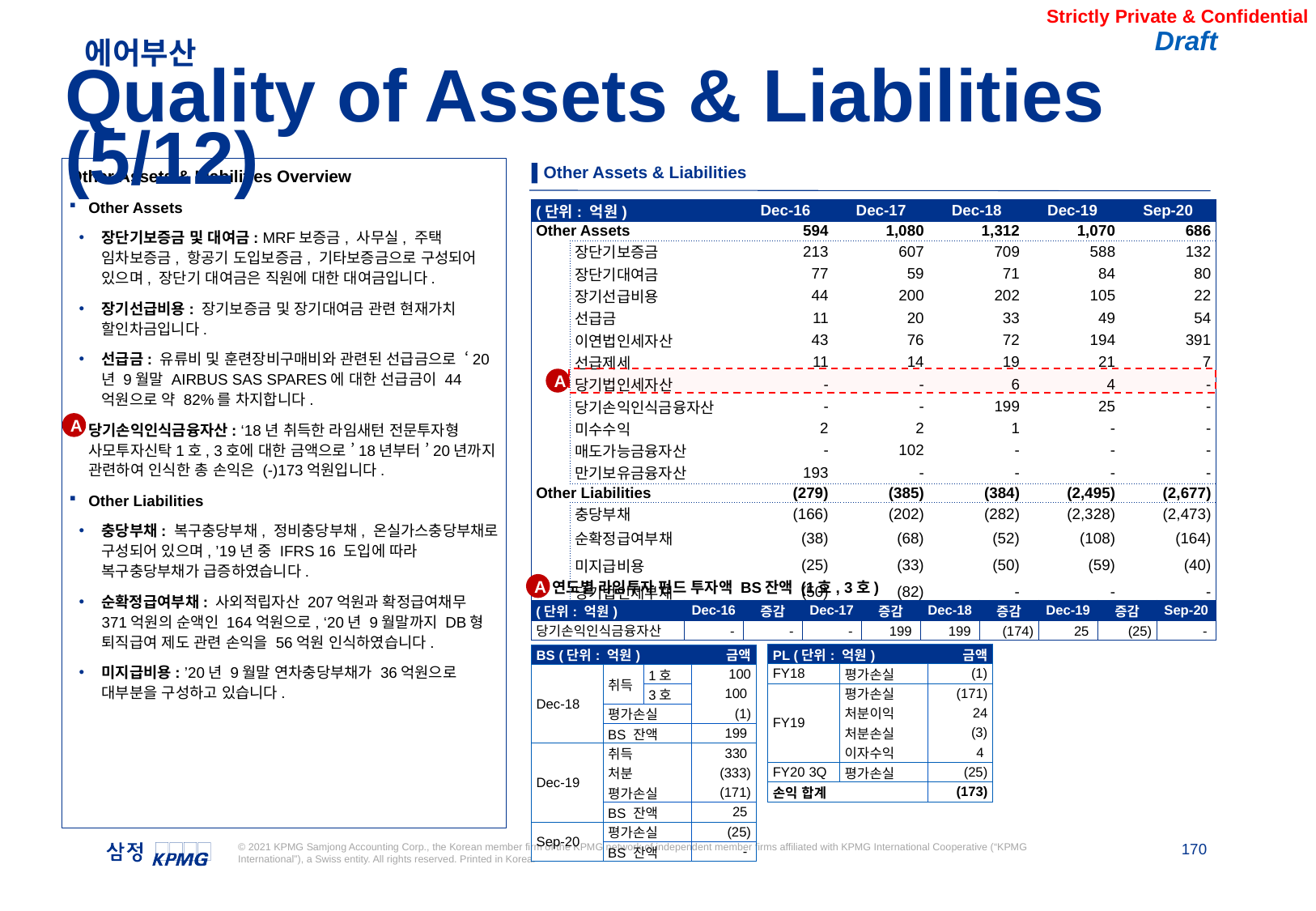

에어부산
Quality of Assets & Liabilities (5/12)
▌Other Assets & Liabilities

Other Assets & Liabilities Overview
Other Assets
장단기보증금 및 대여금: MRF보증금, 사무실, 주택 임차보증금, 항공기 도입보증금, 기타보증금으로 구성되어 있으며, 장단기 대여금은 직원에 대한 대여금입니다.
장기선급비용: 장기보증금 및 장기대여금 관련 현재가치 할인차금입니다.
선급금: 유류비 및 훈련장비구매비와 관련된 선급금으로  ‘20년 9월말 AIRBUS SAS SPARES에 대한 선급금이 44억원으로 약 82%를 차지합니다.
당기손익인식금융자산: ‘18년 취득한 라임새턴 전문투자형 사모투자신탁1호, 3호에 대한 금액으로 ’18년부터 ’20년까지 관련하여 인식한 총 손익은 (-)173억원입니다.
Other Liabilities
충당부채: 복구충당부채, 정비충당부채, 온실가스충당부채로 구성되어 있으며, ’19년 중 IFRS 16 도입에 따라 복구충당부채가 급증하였습니다.
순확정급여부채: 사외적립자산 207억원과 확정급여채무 371억원의 순액인 164억원으로, ‘20년 9월말까지 DB형 퇴직급여 제도 관련 손익을 56억원 인식하였습니다.
미지급비용: ’20년 9월말 연차충당부채가 36억원으로 대부분을 구성하고 있습니다.
| (단위: 억원) |  | Dec-16 | Dec-17 | Dec-18 | Dec-19 | Sep-20 |
| --- | --- | --- | --- | --- | --- | --- |
| Other Assets |  | 594 | 1,080 | 1,312 | 1,070 | 686 |
|  | 장단기보증금 | 213 | 607 | 709 | 588 | 132 |
|  | 장단기대여금 | 77 | 59 | 71 | 84 | 80 |
|  | 장기선급비용 | 44 | 200 | 202 | 105 | 22 |
|  | 선급금 | 11 | 20 | 33 | 49 | 54 |
|  | 이연법인세자산 | 43 | 76 | 72 | 194 | 391 |
|  | 선급제세 | 11 | 14 | 19 | 21 | 7 |
|  | 당기법인세자산 | - | - | 6 | 4 | - |
|  | 당기손익인식금융자산 | - | - | 199 | 25 | - |
|  | 미수수익 | 2 | 2 | 1 | - | - |
|  | 매도가능금융자산 | - | 102 | - | - | - |
|  | 만기보유금융자산 | 193 | - | - | - | - |
| Other Liabilities |  | (279) | (385) | (384) | (2,495) | (2,677) |
|  | 충당부채 | (166) | (202) | (282) | (2,328) | (2,473) |
|  | 순확정급여부채 | (38) | (68) | (52) | (108) | (164) |
|  | 미지급비용 | (25) | (33) | (50) | (59) | (40) |
|  | 당기법인세부채 | (50) | (82) | - | - | - |
A

A
연도별 라임투자 펀드 투자액 BS잔액 (1호, 3호)
A
| (단위: 억원) | Dec-16 | 증감 | Dec-17 | 증감 | Dec-18 | 증감 | Dec-19 | 증감 | Sep-20 |
| --- | --- | --- | --- | --- | --- | --- | --- | --- | --- |
| 당기손익인식금융자산 | - | - | - | 199 | 199 | (174) | 25 | (25) | - |
| PL (단위: 억원) |  | 금액 |
| --- | --- | --- |
| FY18 | 평가손실 | (1) |
| FY19 | 평가손실 | (171) |
|  | 처분이익 | 24 |
|  | 처분손실 | (3) |
|  | 이자수익 | 4 |
| FY20 3Q | 평가손실 | (25) |
| 손익 합계 |  | (173) |
| BS (단위: 억원) |  |  | 금액 |
| --- | --- | --- | --- |
| Dec-18 | 취득 | 1호 | 100 |
|  |  | 3호 | 100 |
|  | 평가손실 |  | (1) |
|  | BS 잔액 |  | 199 |
| Dec-19 | 취득 |  | 330 |
|  | 처분 |  | (333) |
|  | 평가손실 |  | (171) |
|  | BS 잔액 |  | 25 |
| Sep-20 | 평가손실 |  | (25) |
|  | BS 잔액 |  | - |